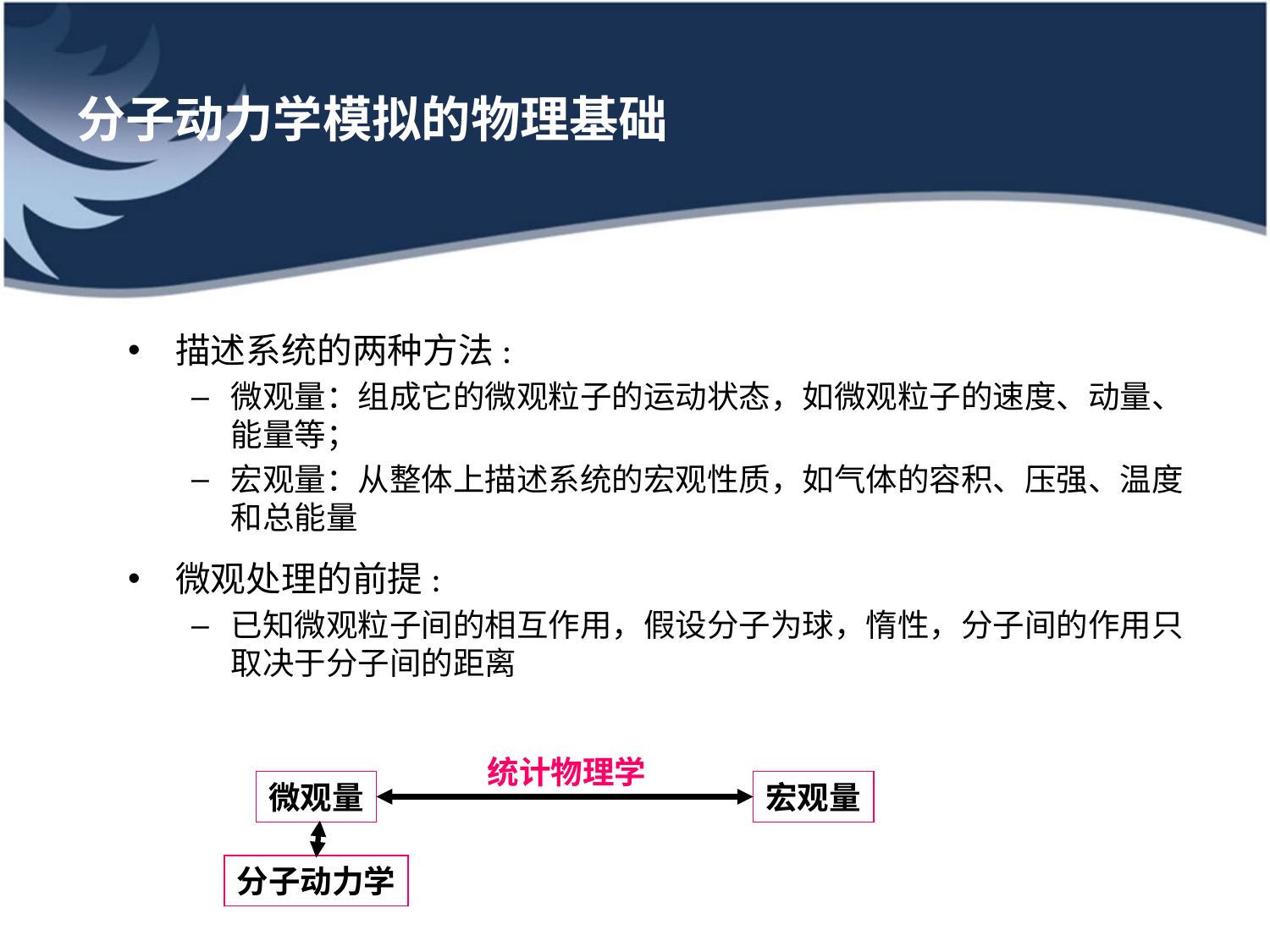

# 分子动力学模拟的物理基础
描述系统的两种方法:
微观量：组成它的微观粒子的运动状态，如微观粒子的速度、动量、能量等；
宏观量：从整体上描述系统的宏观性质，如气体的容积、压强、温度和总能量
微观处理的前提:
已知微观粒子间的相互作用，假设分子为球，惰性，分子间的作用只取决于分子间的距离

统计物理学
微观量
宏观量
分子动力学